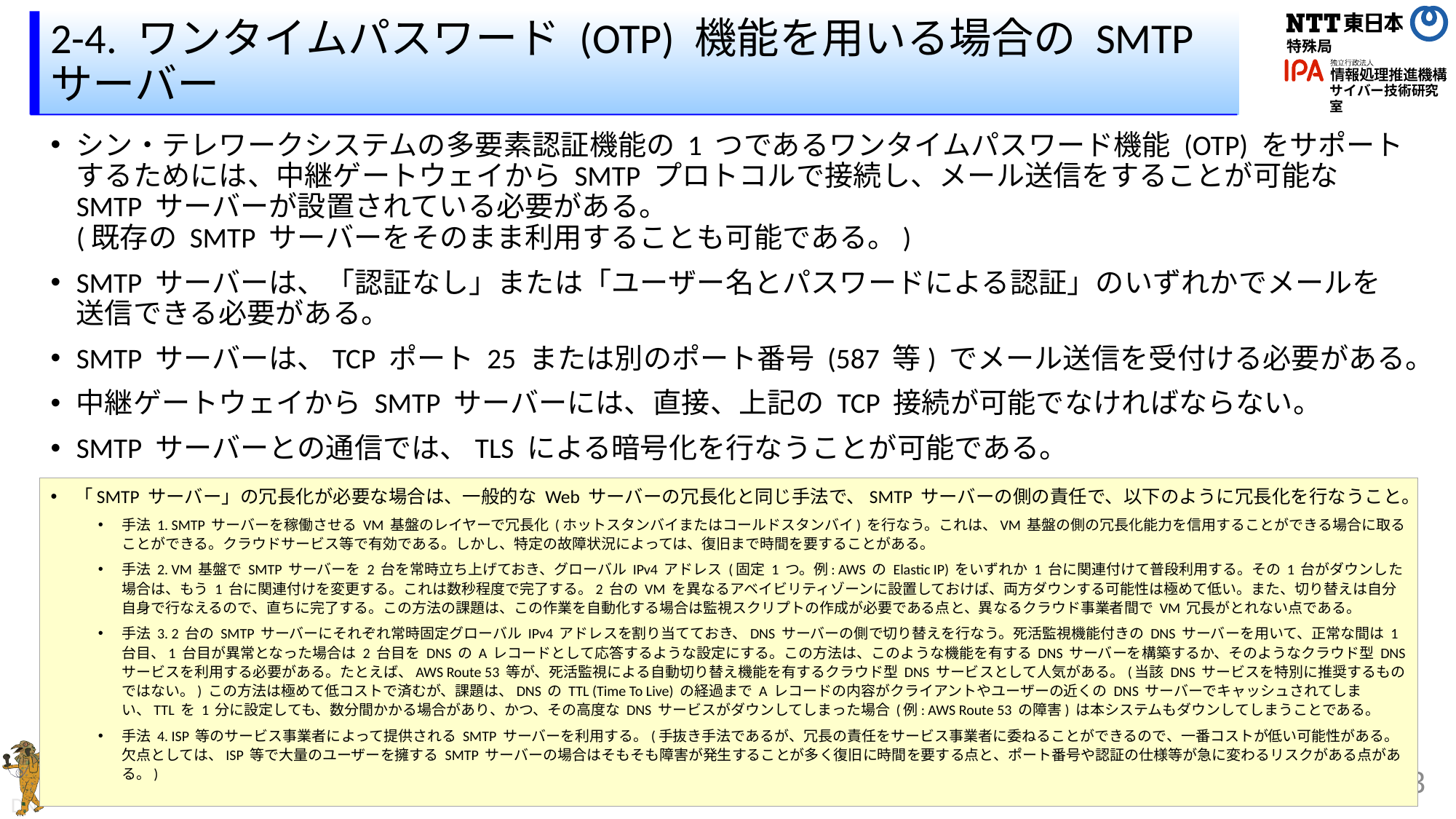

# 2-4. ワンタイムパスワード (OTP) 機能を用いる場合の SMTP サーバー
シン・テレワークシステムの多要素認証機能の 1 つであるワンタイムパスワード機能 (OTP) をサポートするためには、中継ゲートウェイから SMTP プロトコルで接続し、メール送信をすることが可能な SMTP サーバーが設置されている必要がある。
(既存の SMTP サーバーをそのまま利用することも可能である。)
SMTP サーバーは、「認証なし」または「ユーザー名とパスワードによる認証」のいずれかでメールを送信できる必要がある。
SMTP サーバーは、TCP ポート 25 または別のポート番号 (587 等) でメール送信を受付ける必要がある。
中継ゲートウェイから SMTP サーバーには、直接、上記の TCP 接続が可能でなければならない。
SMTP サーバーとの通信では、TLS による暗号化を行なうことが可能である。
「SMTP サーバー」の冗長化が必要な場合は、一般的な Web サーバーの冗長化と同じ手法で、SMTP サーバーの側の責任で、以下のように冗長化を行なうこと。
手法 1. SMTP サーバーを稼働させる VM 基盤のレイヤーで冗長化 (ホットスタンバイまたはコールドスタンバイ) を行なう。これは、VM 基盤の側の冗長化能力を信用することができる場合に取ることができる。クラウドサービス等で有効である。しかし、特定の故障状況によっては、復旧まで時間を要することがある。
手法 2. VM 基盤で SMTP サーバーを 2 台を常時立ち上げておき、グローバル IPv4 アドレス (固定 1 つ。例: AWS の Elastic IP) をいずれか 1 台に関連付けて普段利用する。その 1 台がダウンした場合は、もう 1 台に関連付けを変更する。これは数秒程度で完了する。2 台の VM を異なるアベイビリティゾーンに設置しておけば、両方ダウンする可能性は極めて低い。また、切り替えは自分自身で行なえるので、直ちに完了する。この方法の課題は、この作業を自動化する場合は監視スクリプトの作成が必要である点と、異なるクラウド事業者間で VM 冗長がとれない点である。
手法 3. 2 台の SMTP サーバーにそれぞれ常時固定グローバル IPv4 アドレスを割り当てておき、DNS サーバーの側で切り替えを行なう。死活監視機能付きの DNS サーバーを用いて、正常な間は 1 台目、1 台目が異常となった場合は 2 台目を DNS の A レコードとして応答するような設定にする。この方法は、このような機能を有する DNS サーバーを構築するか、そのようなクラウド型 DNS サービスを利用する必要がある。たとえば、AWS Route 53 等が、死活監視による自動切り替え機能を有するクラウド型 DNS サービスとして人気がある。(当該 DNS サービスを特別に推奨するものではない。) この方法は極めて低コストで済むが、課題は、DNS の TTL (Time To Live) の経過まで A レコードの内容がクライアントやユーザーの近くの DNS サーバーでキャッシュされてしまい、TTL を 1 分に設定しても、数分間かかる場合があり、かつ、その高度な DNS サービスがダウンしてしまった場合 (例: AWS Route 53 の障害) は本システムもダウンしてしまうことである。
手法 4. ISP 等のサービス事業者によって提供される SMTP サーバーを利用する。(手抜き手法であるが、冗長の責任をサービス事業者に委ねることができるので、一番コストが低い可能性がある。欠点としては、ISP 等で大量のユーザーを擁する SMTP サーバーの場合はそもそも障害が発生することが多く復旧に時間を要する点と、ポート番号や認証の仕様等が急に変わるリスクがある点がある。)
13